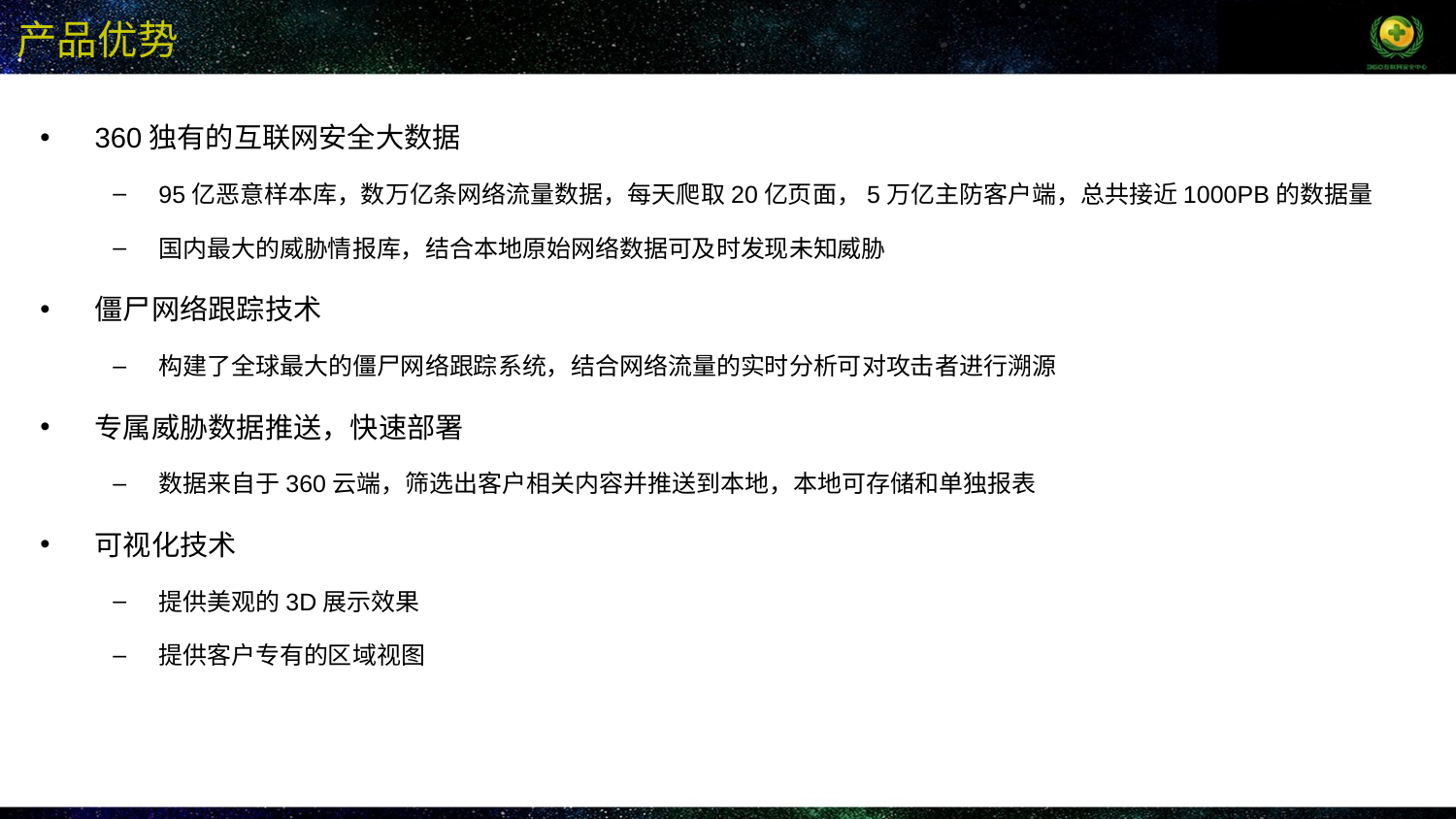

# 产品优势
360独有的互联网安全大数据
95亿恶意样本库，数万亿条网络流量数据，每天爬取20亿页面，5万亿主防客户端，总共接近1000PB的数据量
国内最大的威胁情报库，结合本地原始网络数据可及时发现未知威胁
僵尸网络跟踪技术
构建了全球最大的僵尸网络跟踪系统，结合网络流量的实时分析可对攻击者进行溯源
专属威胁数据推送，快速部署
数据来自于360云端，筛选出客户相关内容并推送到本地，本地可存储和单独报表
可视化技术
提供美观的3D展示效果
提供客户专有的区域视图